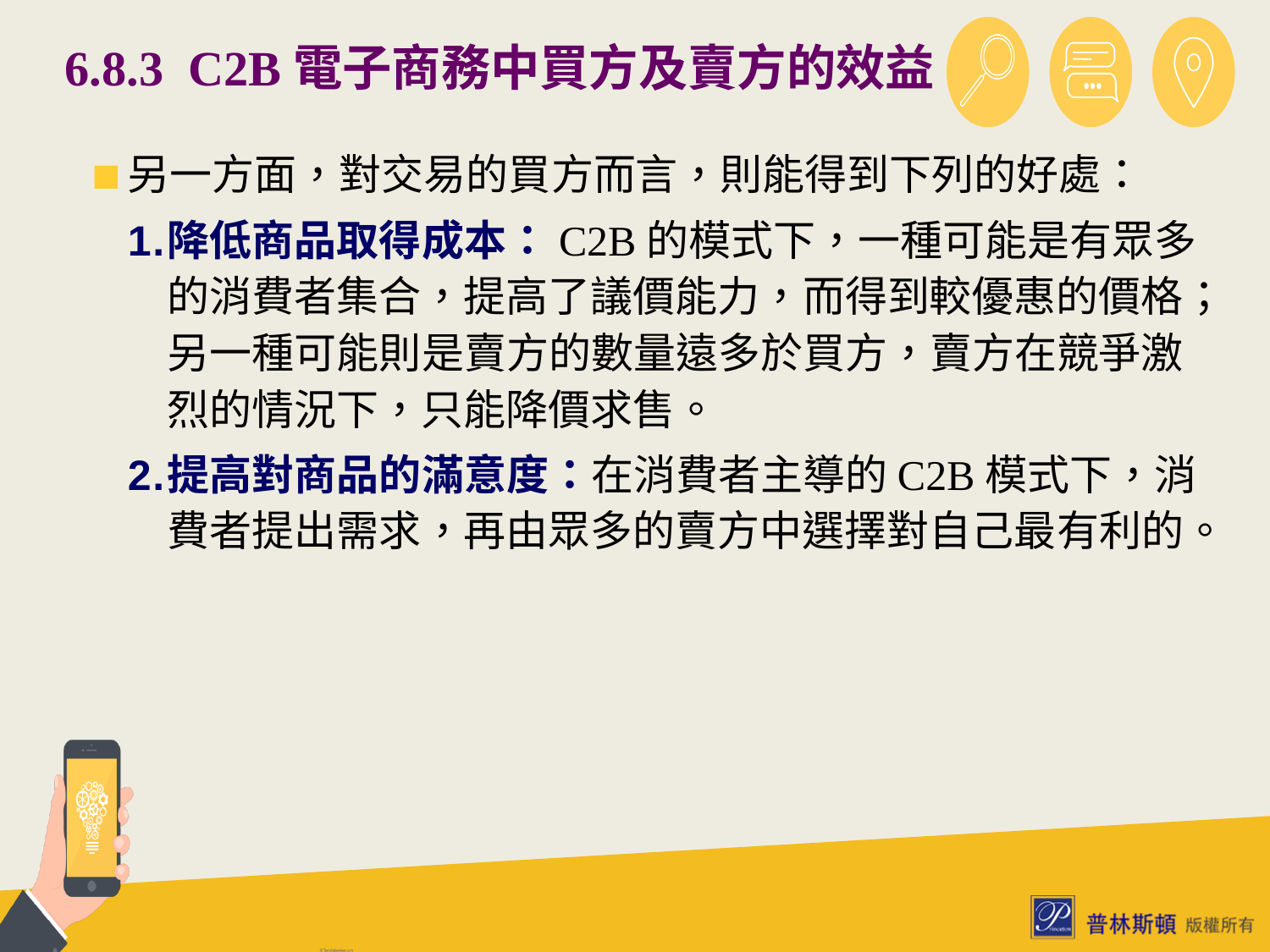

# 6.8.3  C2B電子商務中買方及賣方的效益
另一方面，對交易的買方而言，則能得到下列的好處：
降低商品取得成本：C2B的模式下，一種可能是有眾多的消費者集合，提高了議價能力，而得到較優惠的價格；另一種可能則是賣方的數量遠多於買方，賣方在競爭激烈的情況下，只能降價求售。
提高對商品的滿意度：在消費者主導的C2B模式下，消費者提出需求，再由眾多的賣方中選擇對自己最有利的。